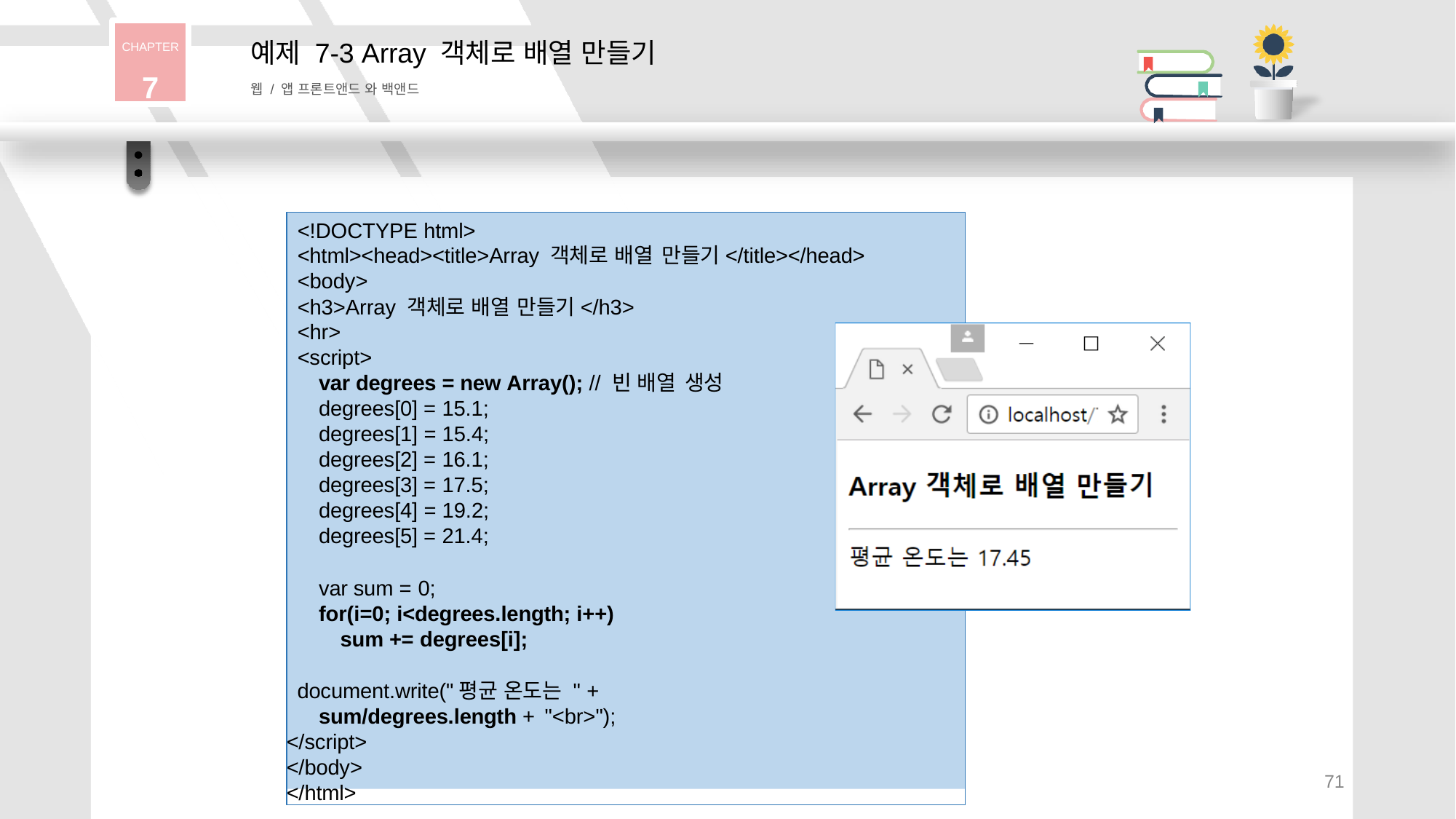

CHAPTER

7

# 예제 7-3 Array 객체로 배열 만들기

웹 / 앱 프론트앤드 와 백앤드

<!DOCTYPE html>
<html><head><title>Array 객체로 배열 만들기</title></head>
<body>
<h3>Array 객체로 배열 만들기</h3>
<hr>
<script>
var degrees = new Array(); // 빈 배열 생성
degrees[0] = 15.1;
degrees[1] = 15.4;
degrees[2] = 16.1;
degrees[3] = 17.5;
degrees[4] = 19.2;
degrees[5] = 21.4;

var sum = 0;
for(i=0; i<degrees.length; i++)  sum += degrees[i];

document.write("평균 온도는 " + sum/degrees.length + "<br>");
</script>
</body>
</html>

71